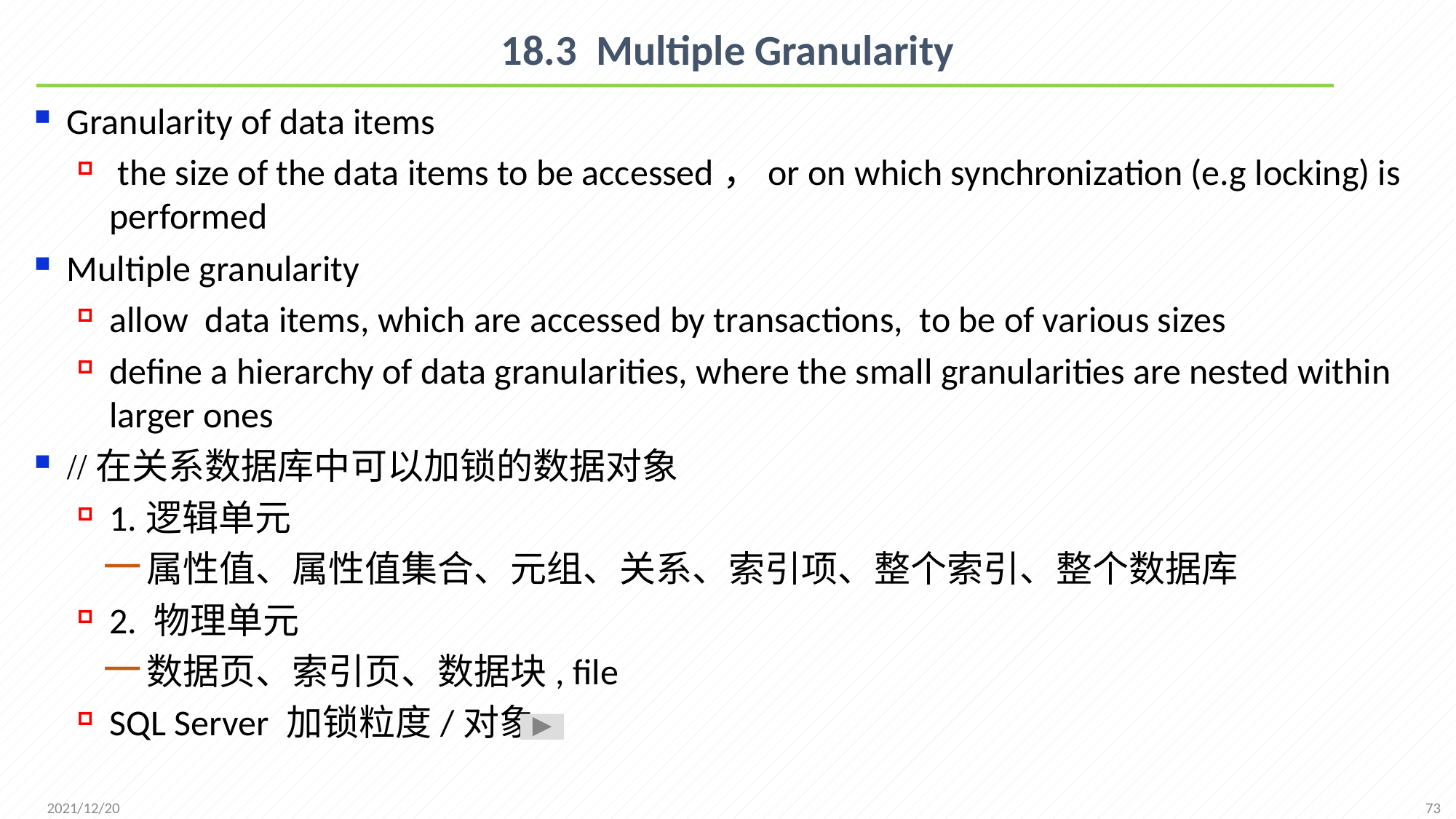

# 18.3  Multiple Granularity
Granularity of data items
 the size of the data items to be accessed，or on which synchronization (e.g locking) is performed
Multiple granularity
allow  data items, which are accessed by transactions,  to be of various sizes
define a hierarchy of data granularities, where the small granularities are nested within larger ones
//在关系数据库中可以加锁的数据对象
1.逻辑单元
属性值、属性值集合、元组、关系、索引项、整个索引、整个数据库
2. 物理单元
数据页、索引页、数据块, file
SQL Server 加锁粒度/对象

73
2021/12/20